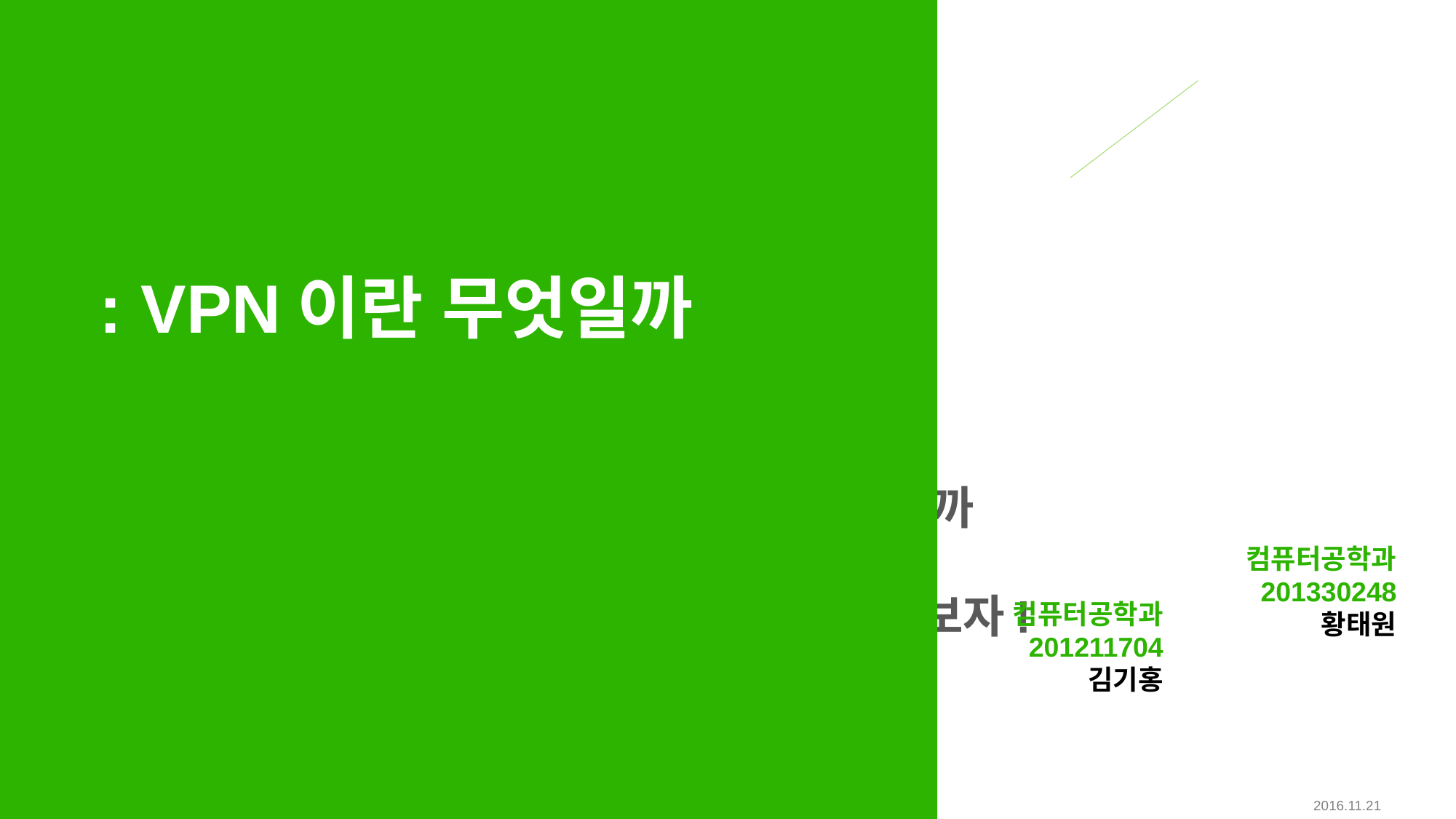

이란 무엇일까

       은 어떻게 등장하였을까

       은 어떻게 동작할까

       을 어떻게 응용할 수 있을까

실제로         을 통해 연결시켜보자!
VPN
VPN
: VPN이란 무엇일까
VPN
VPN
컴퓨터공학과
201330248
황태원
VPN
컴퓨터공학과
201211704
김기홍
2016.11.21